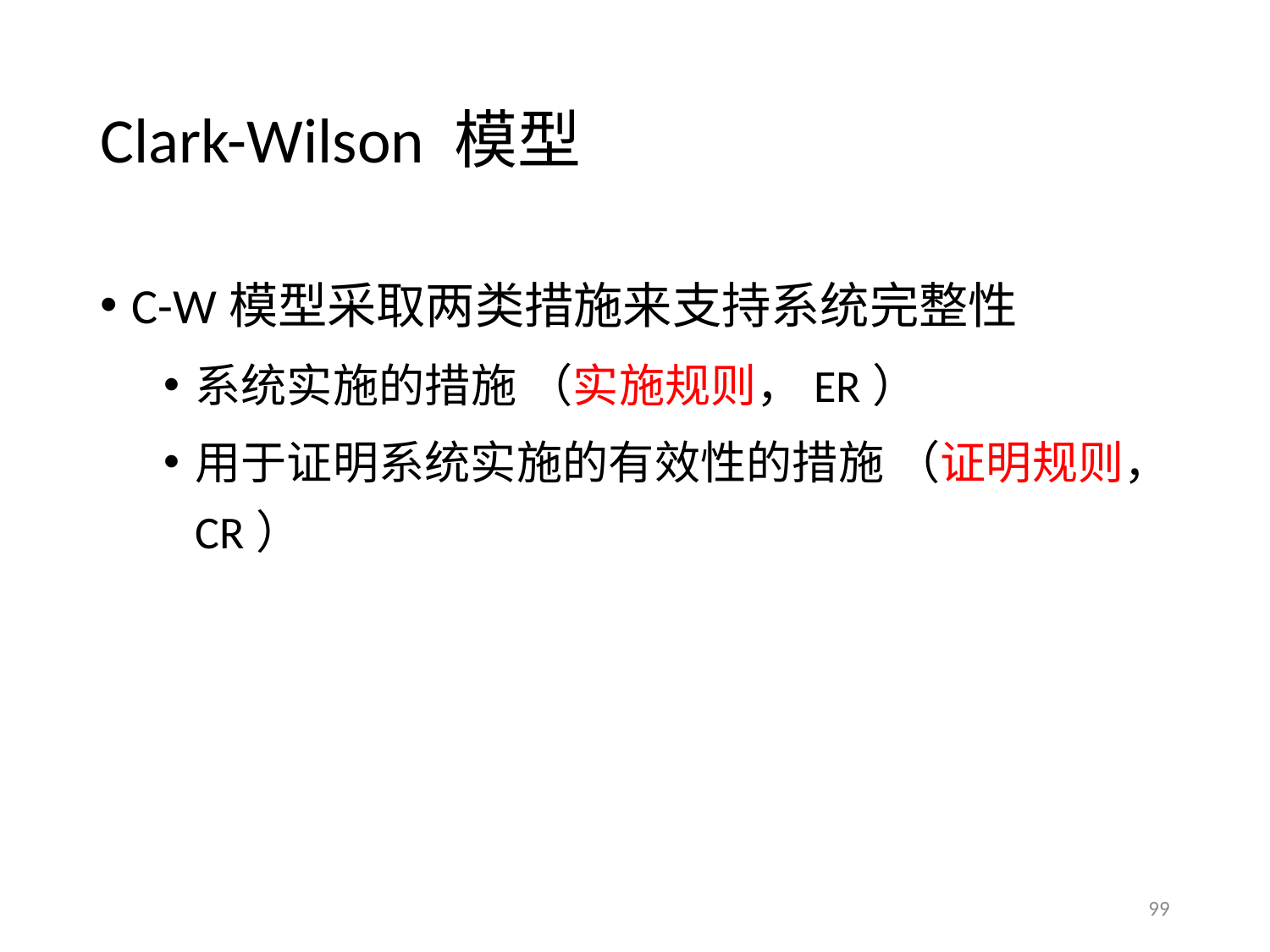

# Clark-Wilson 模型
C-W模型采取两类措施来支持系统完整性
系统实施的措施 （实施规则，ER）
用于证明系统实施的有效性的措施 （证明规则，CR）
99